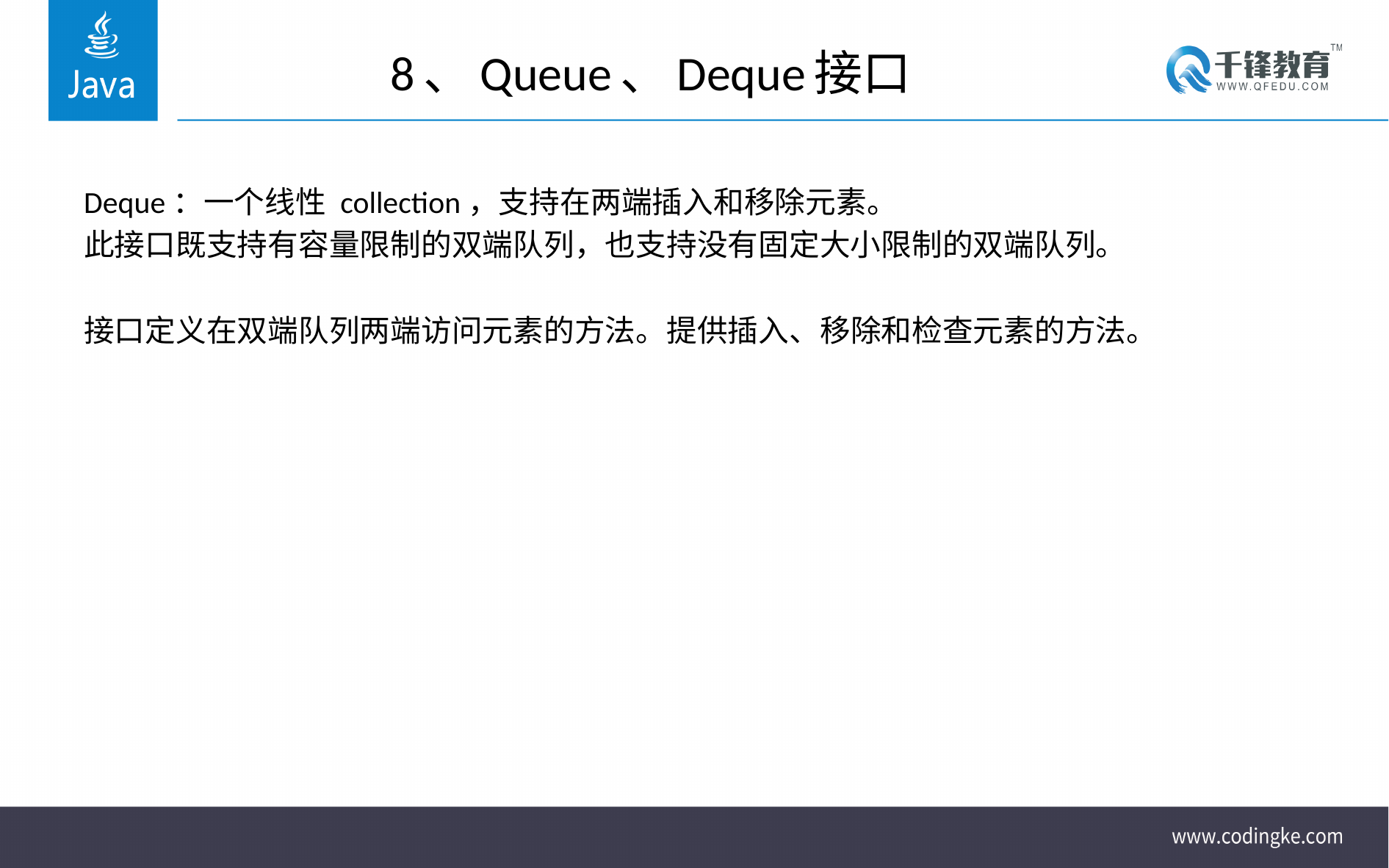

# 8、Queue、Deque接口
Deque：一个线性 collection，支持在两端插入和移除元素。
此接口既支持有容量限制的双端队列，也支持没有固定大小限制的双端队列。

接口定义在双端队列两端访问元素的方法。提供插入、移除和检查元素的方法。